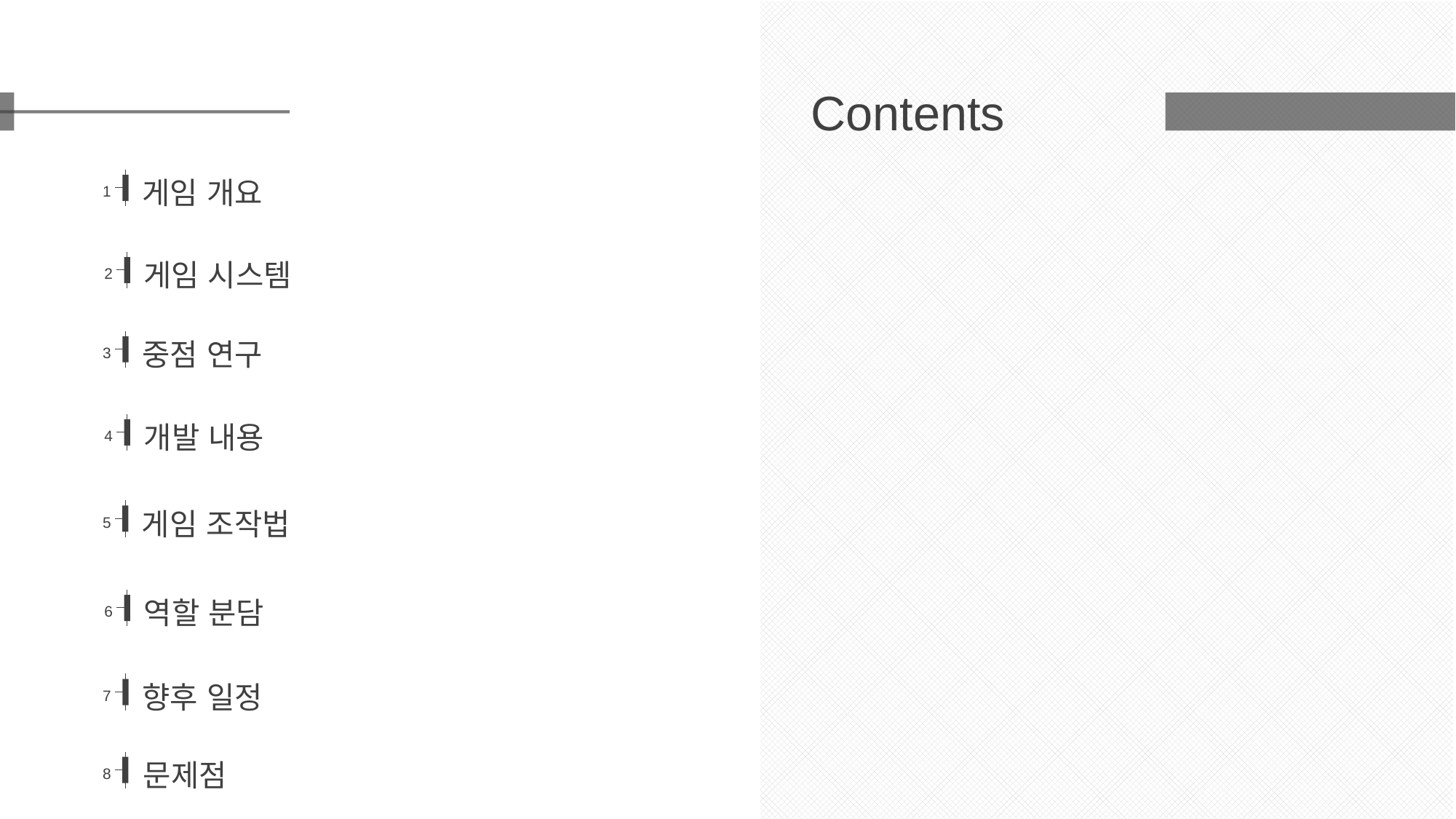

Contents

게임 개요
1

게임 시스템
2

중점 연구
3

개발 내용
4

게임 조작법
5

역할 분담
6

향후 일정
7

문제점
8